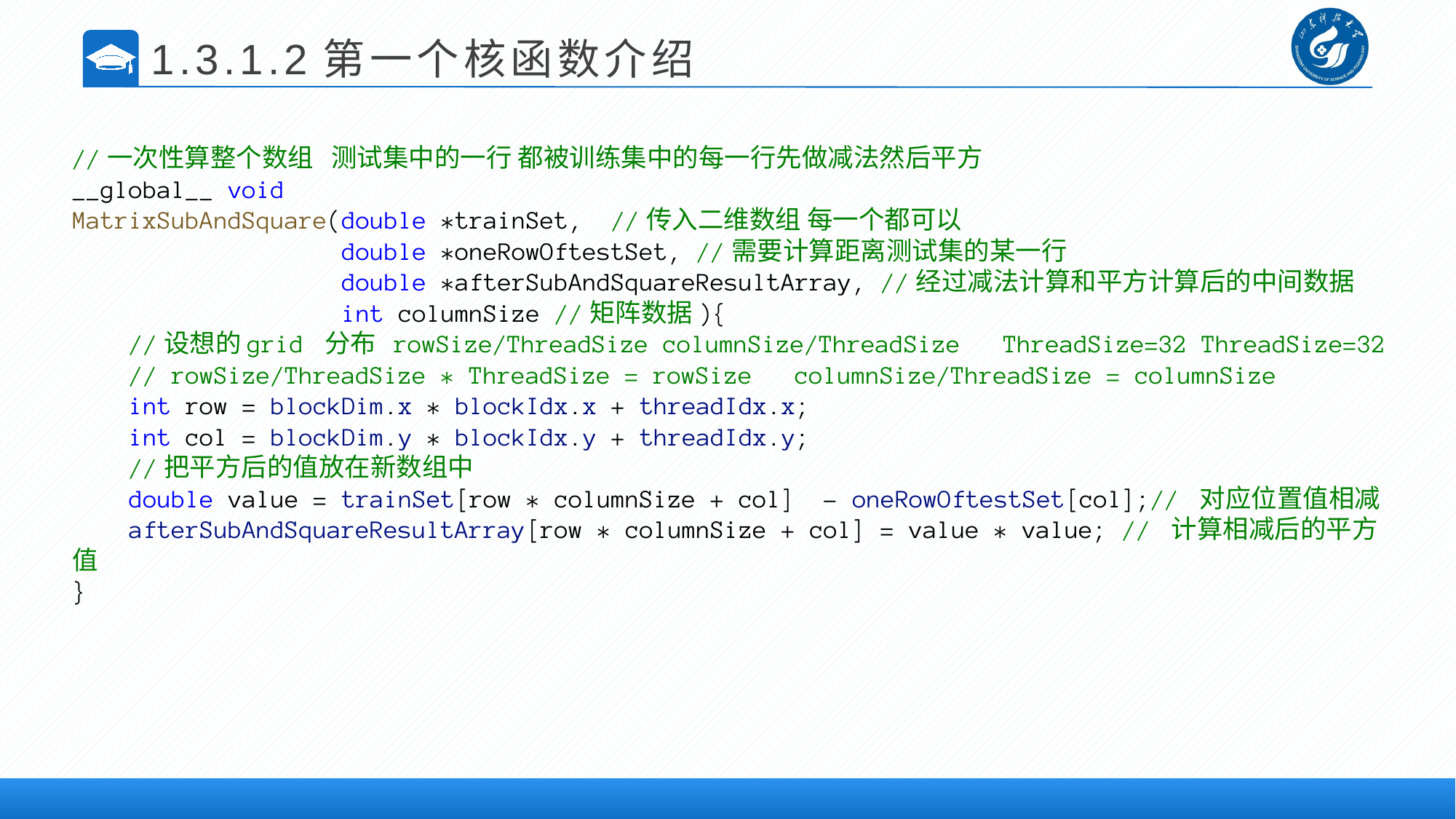

1.3.1.2第一个核函数介绍
//一次性算整个数组   测试集中的一行 都被训练集中的每一行先做减法然后平方
__global__ void
MatrixSubAndSquare(double *trainSet,  //传入二维数组 每一个都可以
                   double *oneRowOftestSet, //需要计算距离测试集的某一行
                   double *afterSubAndSquareResultArray, //经过减法计算和平方计算后的中间数据
                   int columnSize //矩阵数据){
    //设想的grid 分布  rowSize/ThreadSize columnSize/ThreadSize   ThreadSize=32 ThreadSize=32
    // rowSize/ThreadSize * ThreadSize = rowSize   columnSize/ThreadSize = columnSize
    int row = blockDim.x * blockIdx.x + threadIdx.x;
    int col = blockDim.y * blockIdx.y + threadIdx.y;
    //把平方后的值放在新数组中
    double value = trainSet[row * columnSize + col]  - oneRowOftestSet[col];// 对应位置值相减
    afterSubAndSquareResultArray[row * columnSize + col] = value * value; // 计算相减后的平方值
}